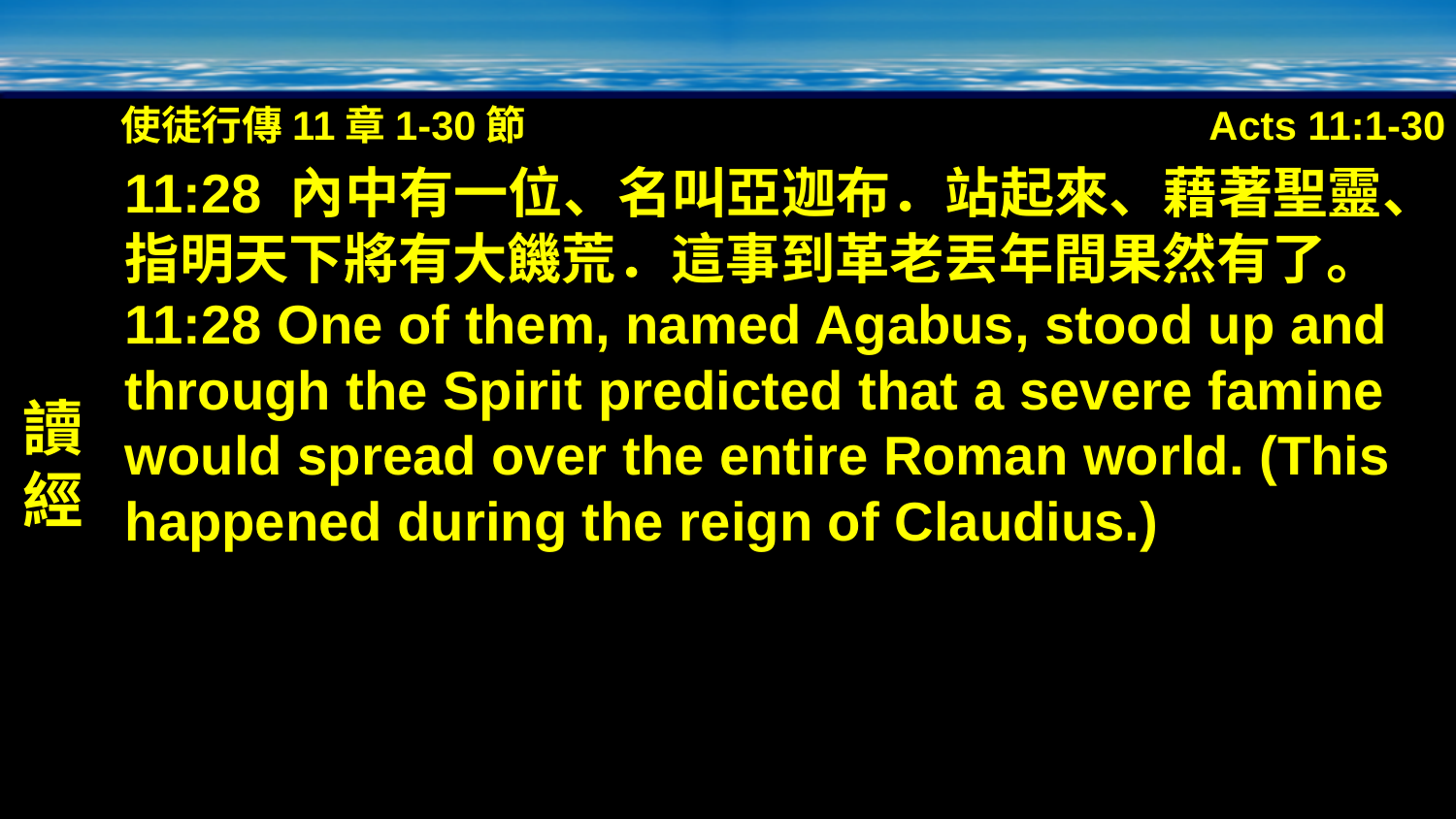

使徒行傳11章1-30節
Acts 11:1-30
讀經
11:28 內中有一位、名叫亞迦布．站起來、藉著聖靈、指明天下將有大饑荒．這事到革老丟年間果然有了。
11:28 One of them, named Agabus, stood up and through the Spirit predicted that a severe famine would spread over the entire Roman world. (This happened during the reign of Claudius.)